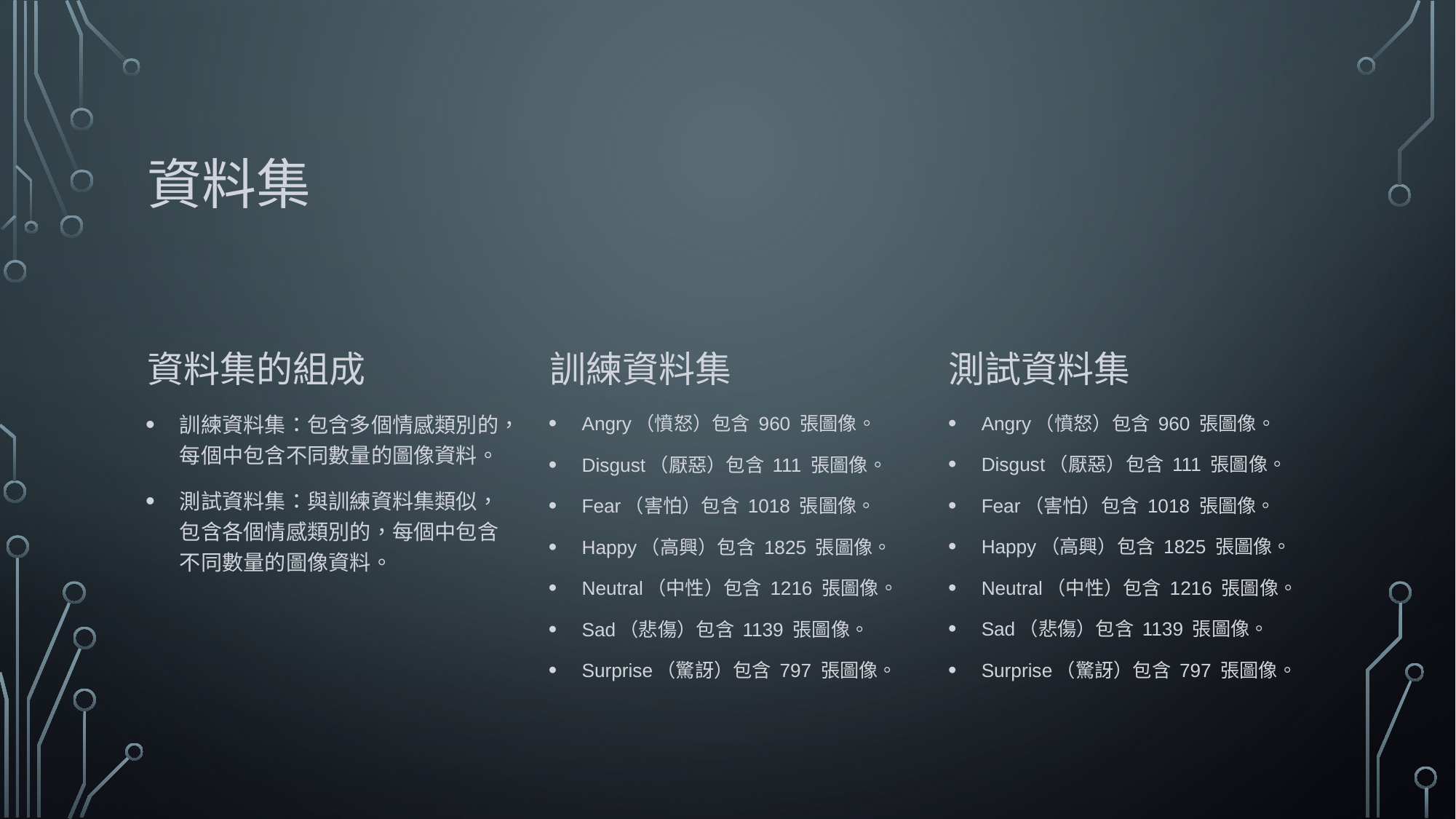

# 資料集
資料集的組成
測試資料集
訓練資料集
訓練資料集：包含多個情感類別的，每個中包含不同數量的圖像資料。
測試資料集：與訓練資料集類似，包含各個情感類別的，每個中包含不同數量的圖像資料。

Angry（憤怒）包含 960 張圖像。
Disgust（厭惡）包含 111 張圖像。
Fear（害怕）包含 1018 張圖像。
Happy（高興）包含 1825 張圖像。
Neutral（中性）包含 1216 張圖像。
Sad（悲傷）包含 1139 張圖像。
Surprise（驚訝）包含 797 張圖像。
Angry（憤怒）包含 960 張圖像。
Disgust（厭惡）包含 111 張圖像。
Fear（害怕）包含 1018 張圖像。
Happy（高興）包含 1825 張圖像。
Neutral（中性）包含 1216 張圖像。
Sad（悲傷）包含 1139 張圖像。
Surprise（驚訝）包含 797 張圖像。